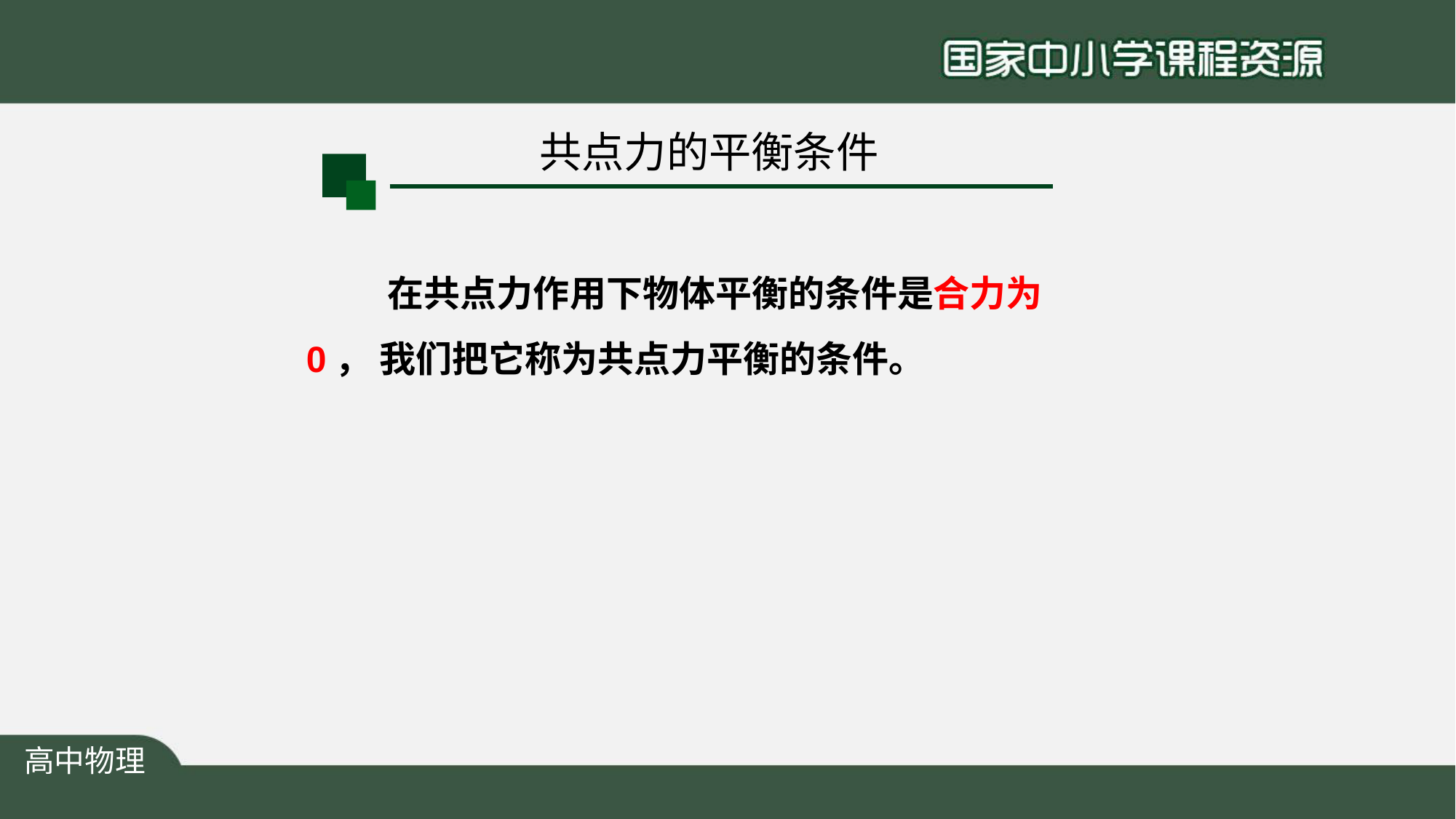

共点力的平衡条件

在共点力作用下物体平衡的条件是合力为0， 我们把它称为共点力平衡的条件。
高中物理